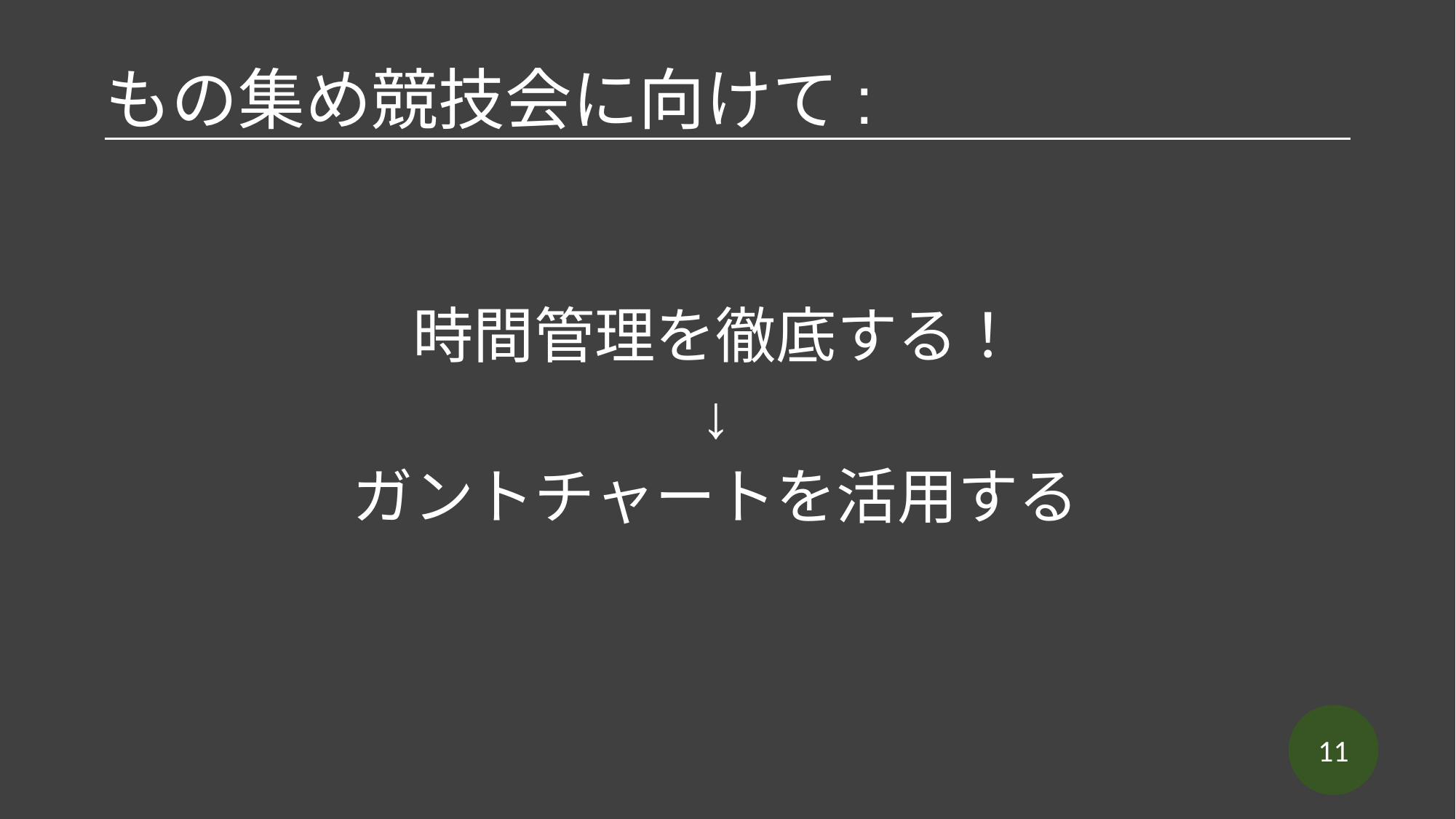

# もの集め競技会に向けて:

時間管理を徹底する！
↓
ガントチャートを活用する

11